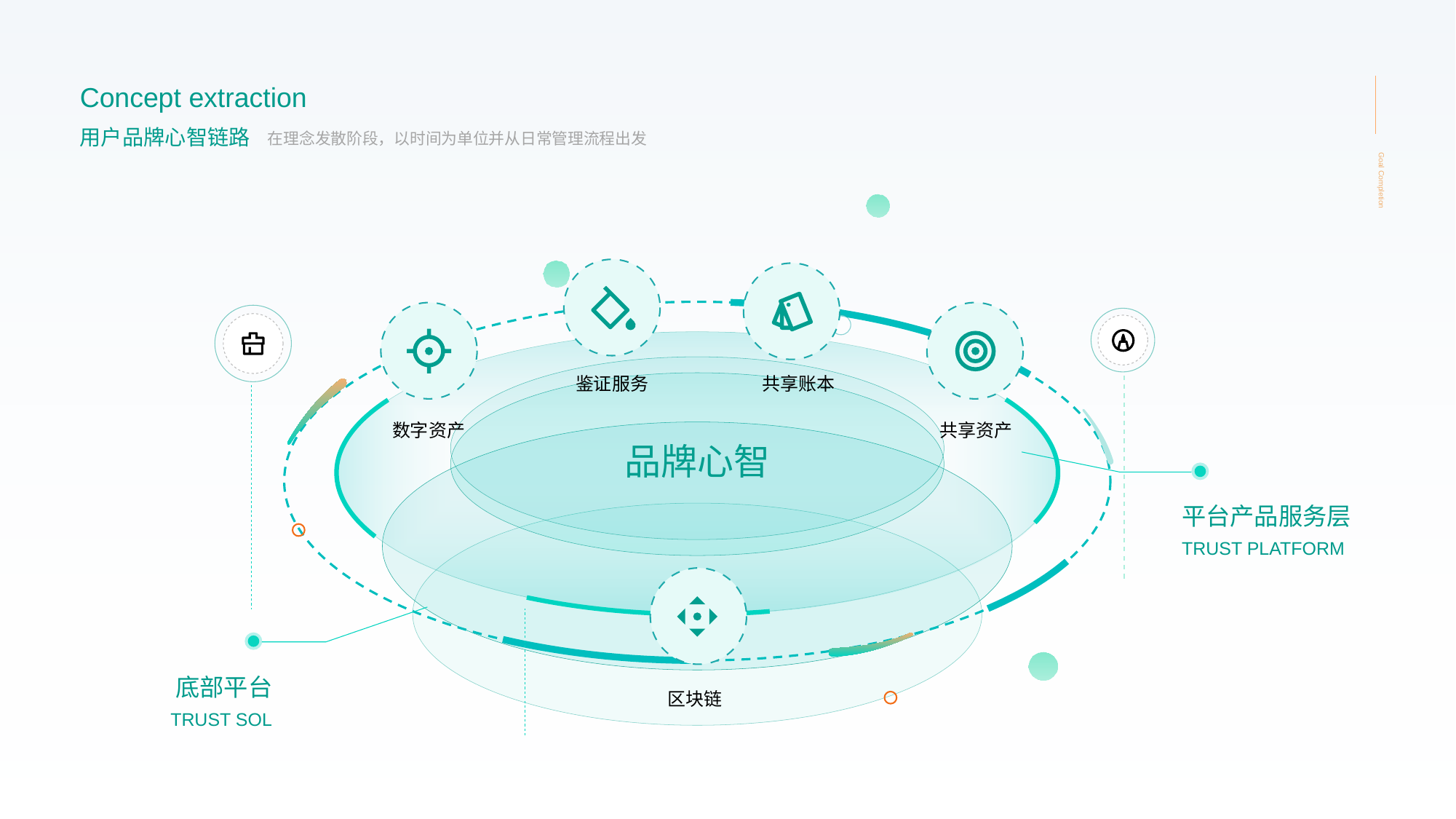

Concept extraction

用户品牌心智链路
在理念发散阶段，以时间为单位并从日常管理流程出发
Goal Completion

鉴证服务
共享账本

数字资产
共享资产

品牌心智

平台产品服务层

TRUST PLATFORM

底部平台
区块链

TRUST SOL